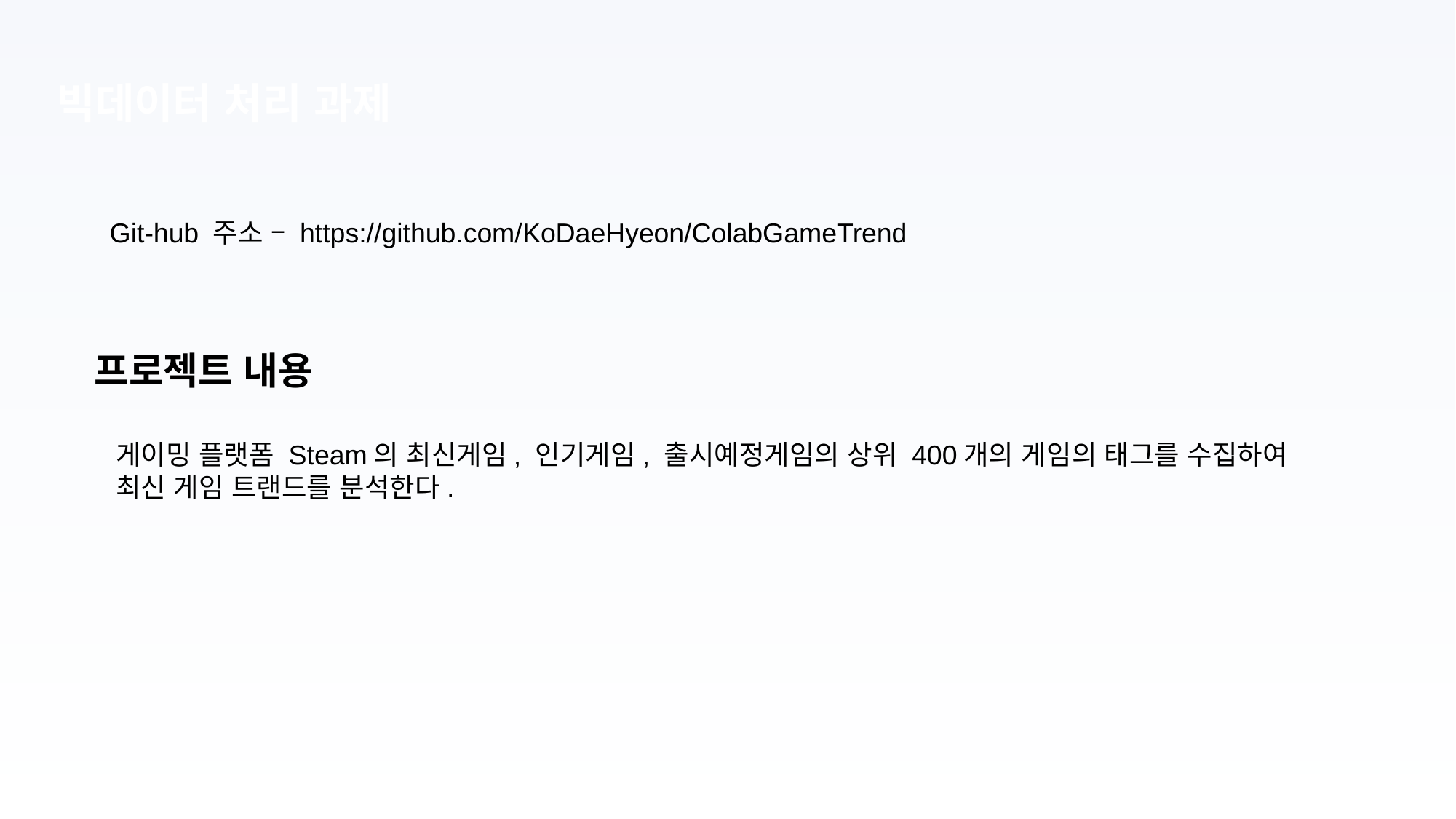

빅데이터 처리 과제
  Git-hub 주소 – https://github.com/KoDaeHyeon/ColabGameTrend

프로젝트 내용

  게이밍 플랫폼 Steam의 최신게임, 인기게임, 출시예정게임의 상위 400개의 게임의 태그를 수집하여
  최신 게임 트랜드를 분석한다.